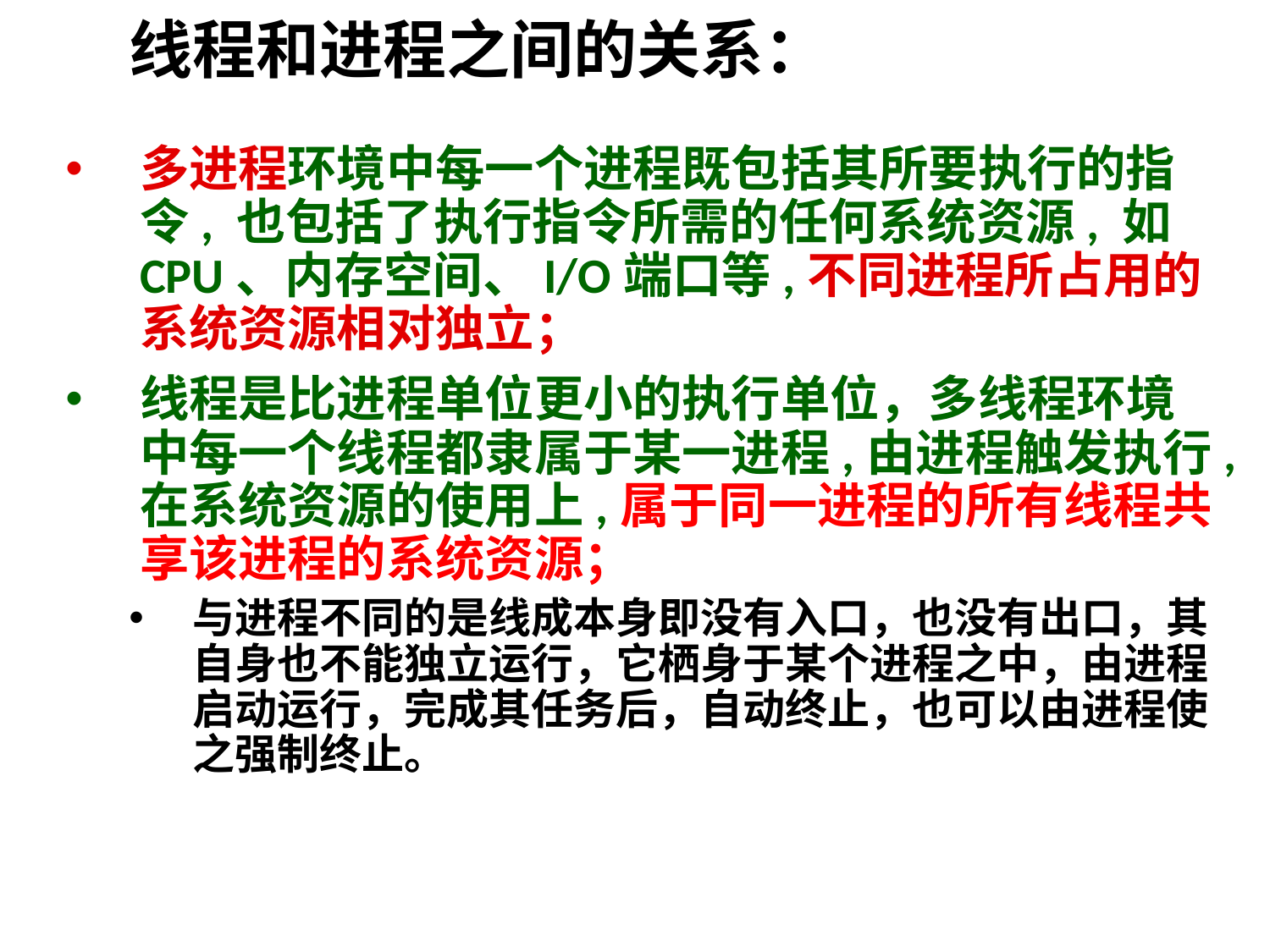

# 线程和进程之间的关系：
多进程环境中每一个进程既包括其所要执行的指令, 也包括了执行指令所需的任何系统资源, 如CPU、内存空间、I/O端口等,不同进程所占用的系统资源相对独立；
线程是比进程单位更小的执行单位，多线程环境中每一个线程都隶属于某一进程,由进程触发执行,在系统资源的使用上,属于同一进程的所有线程共享该进程的系统资源；
与进程不同的是线成本身即没有入口，也没有出口，其自身也不能独立运行，它栖身于某个进程之中，由进程启动运行，完成其任务后，自动终止，也可以由进程使之强制终止。